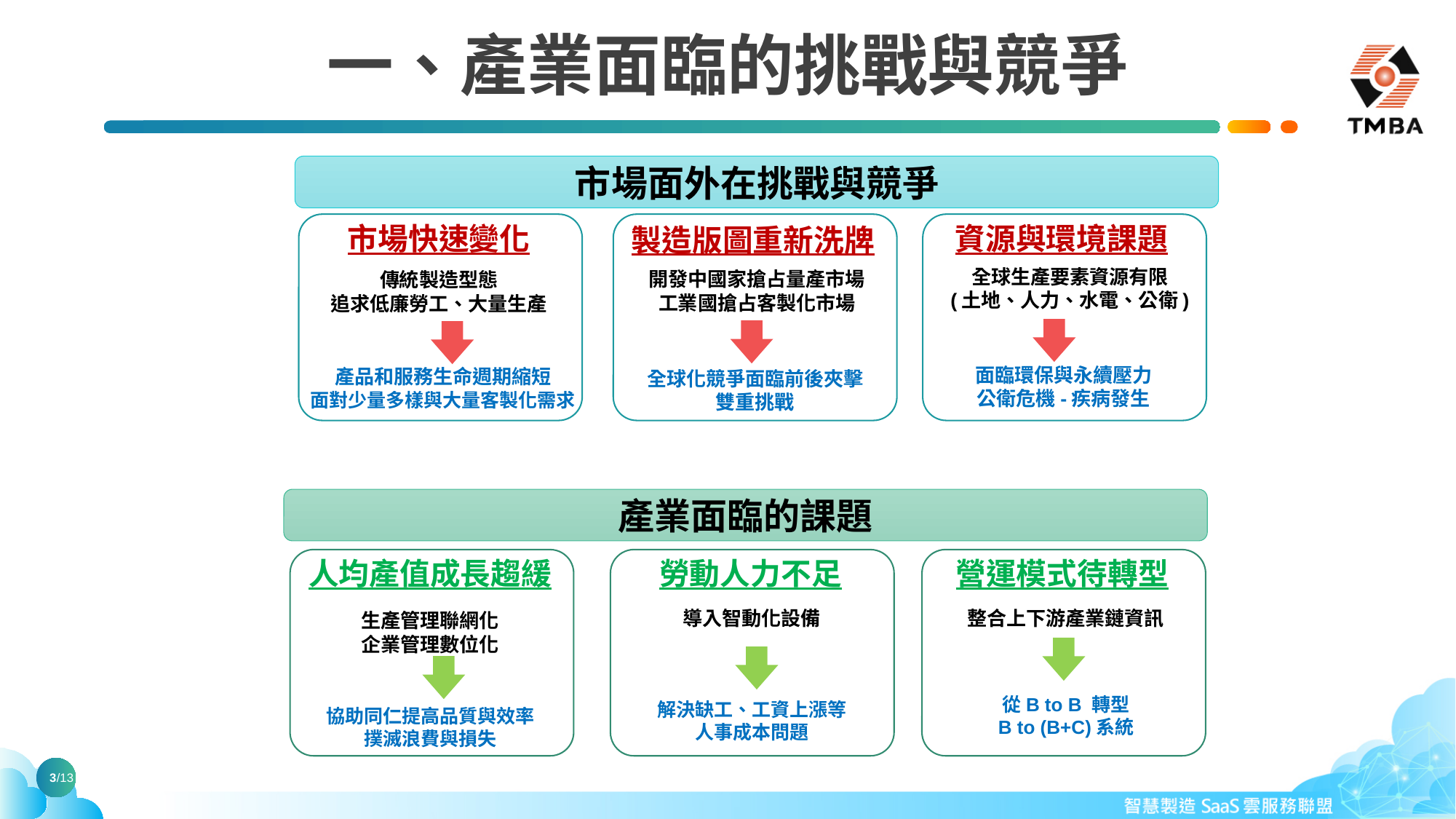

一、產業面臨的挑戰與競爭
市場面外在挑戰與競爭

市場快速變化

資源與環境課題
製造版圖重新洗牌
全球生產要素資源有限
(土地、人力、水電、公衛)
開發中國家搶占量產市場
工業國搶占客製化市場
傳統製造型態
追求低廉勞工、大量生產

面臨環保與永續壓力
公衛危機-疾病發生
產品和服務生命週期縮短
面對少量多樣與大量客製化需求
全球化競爭面臨前後夾擊
雙重挑戰
產業面臨的課題

人均產值成長趨緩

勞動人力不足

營運模式待轉型
導入智動化設備
整合上下游產業鏈資訊
生產管理聯網化
企業管理數位化

從B to B 轉型
B to (B+C)系統
解決缺工、工資上漲等
人事成本問題
協助同仁提高品質與效率
撲滅浪費與損失
3